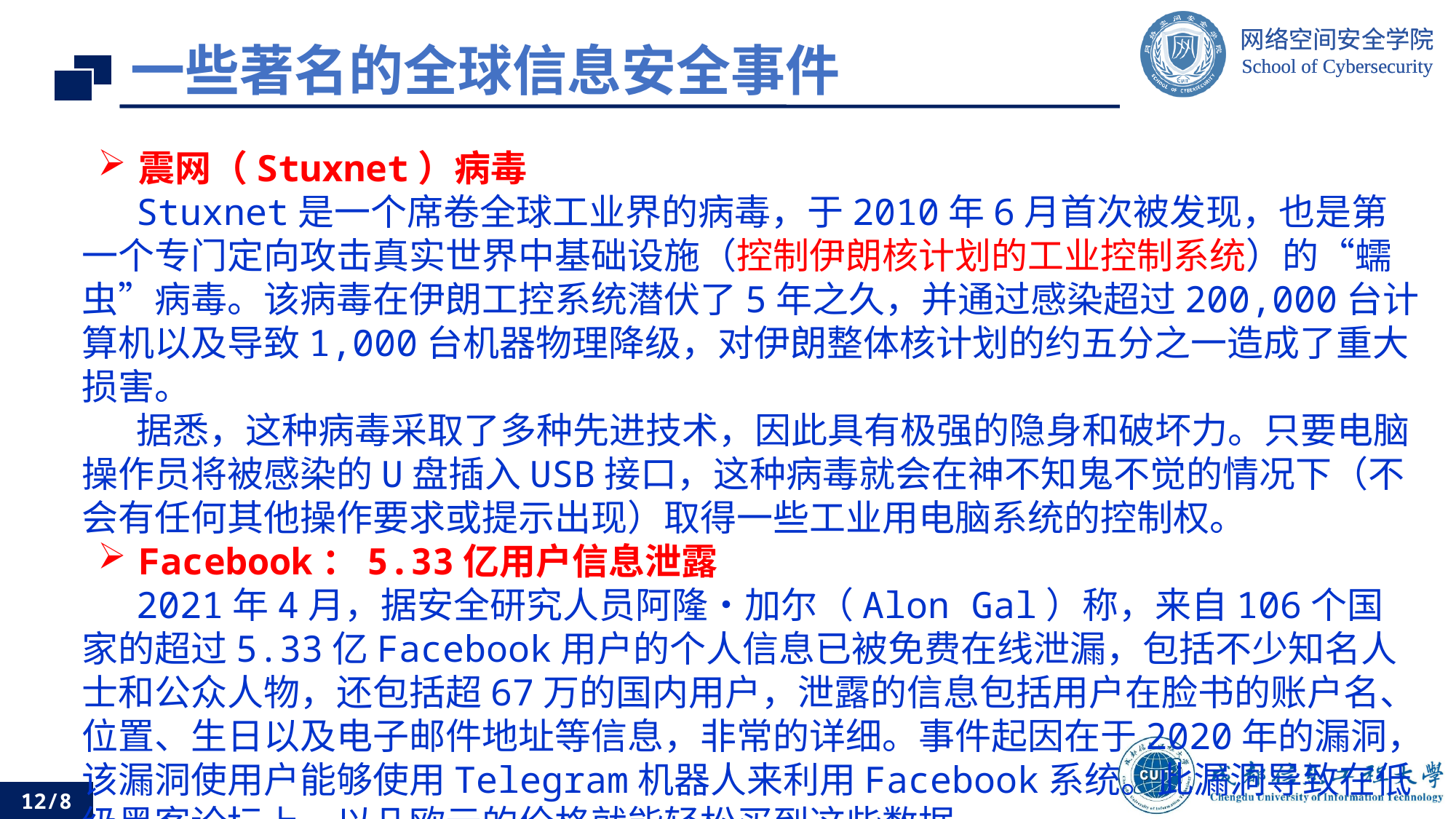

# 一些著名的全球信息安全事件
震网（Stuxnet）病毒
Stuxnet是一个席卷全球工业界的病毒，于2010年6月首次被发现，也是第一个专门定向攻击真实世界中基础设施（控制伊朗核计划的工业控制系统）的“蠕虫”病毒。该病毒在伊朗工控系统潜伏了5年之久，并通过感染超过200,000台计算机以及导致1,000台机器物理降级，对伊朗整体核计划的约五分之一造成了重大损害。
据悉，这种病毒采取了多种先进技术，因此具有极强的隐身和破坏力。只要电脑操作员将被感染的U盘插入USB接口，这种病毒就会在神不知鬼不觉的情况下（不会有任何其他操作要求或提示出现）取得一些工业用电脑系统的控制权。
Facebook：5.33亿用户信息泄露
2021年4月，据安全研究人员阿隆•加尔（Alon Gal）称，来自106个国家的超过5.33亿Facebook用户的个人信息已被免费在线泄漏，包括不少知名人士和公众人物，还包括超67万的国内用户，泄露的信息包括用户在脸书的账户名、位置、生日以及电子邮件地址等信息，非常的详细。事件起因在于2020年的漏洞，该漏洞使用户能够使用Telegram机器人来利用Facebook系统。此漏洞导致在低级黑客论坛上，以几欧元的价格就能轻松买到这些数据。
12